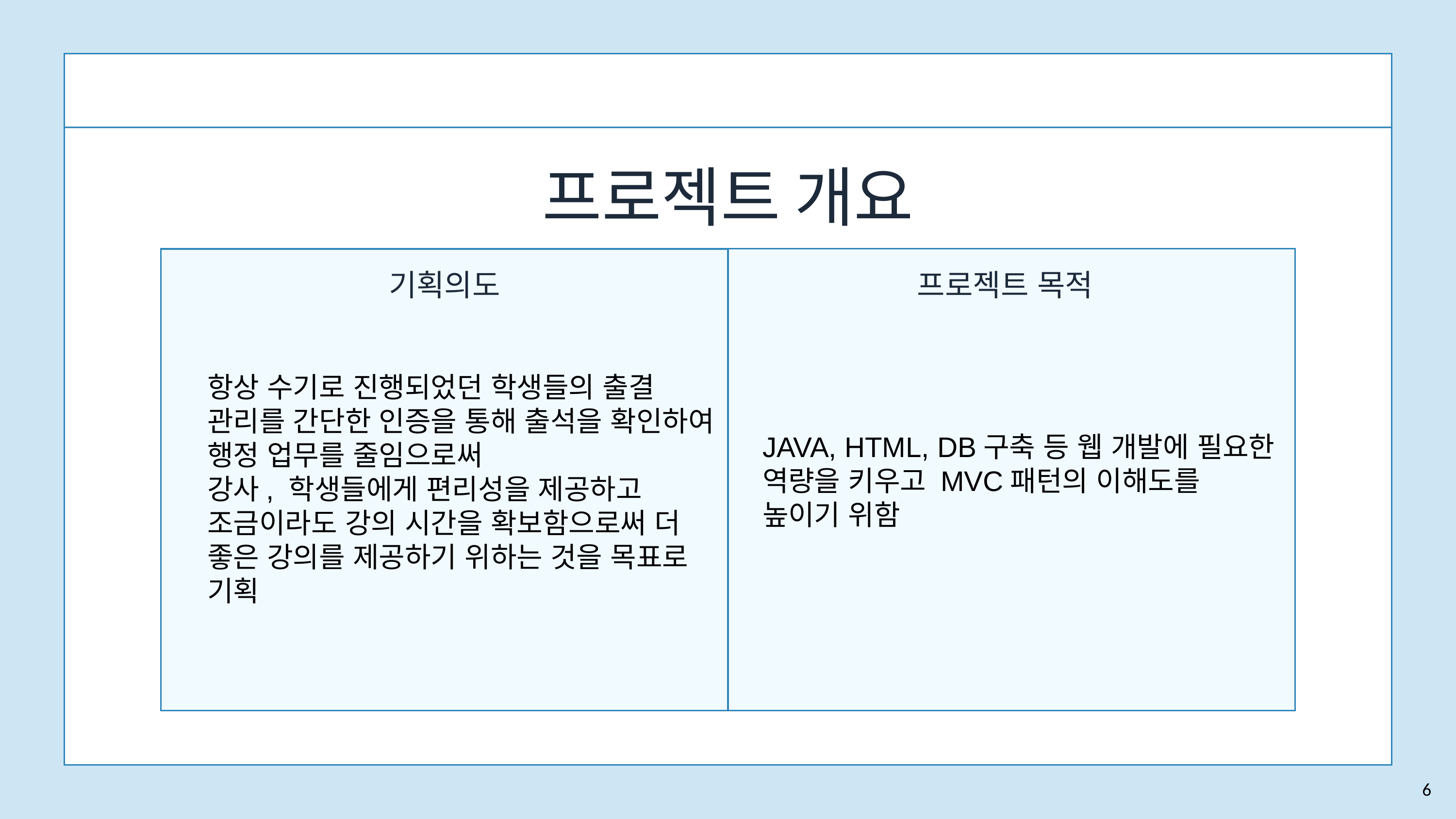

프로젝트 개요

기획의도
프로젝트 목적
JAVA, HTML, DB구축 등 웹 개발에 필요한 역량을 키우고 MVC패턴의 이해도를 높이기 위함
항상 수기로 진행되었던 학생들의 출결 관리를 간단한 인증을 통해 출석을 확인하여 행정 업무를 줄임으로써
강사, 학생들에게 편리성을 제공하고 조금이라도 강의 시간을 확보함으로써 더 좋은 강의를 제공하기 위하는 것을 목표로 기획
6